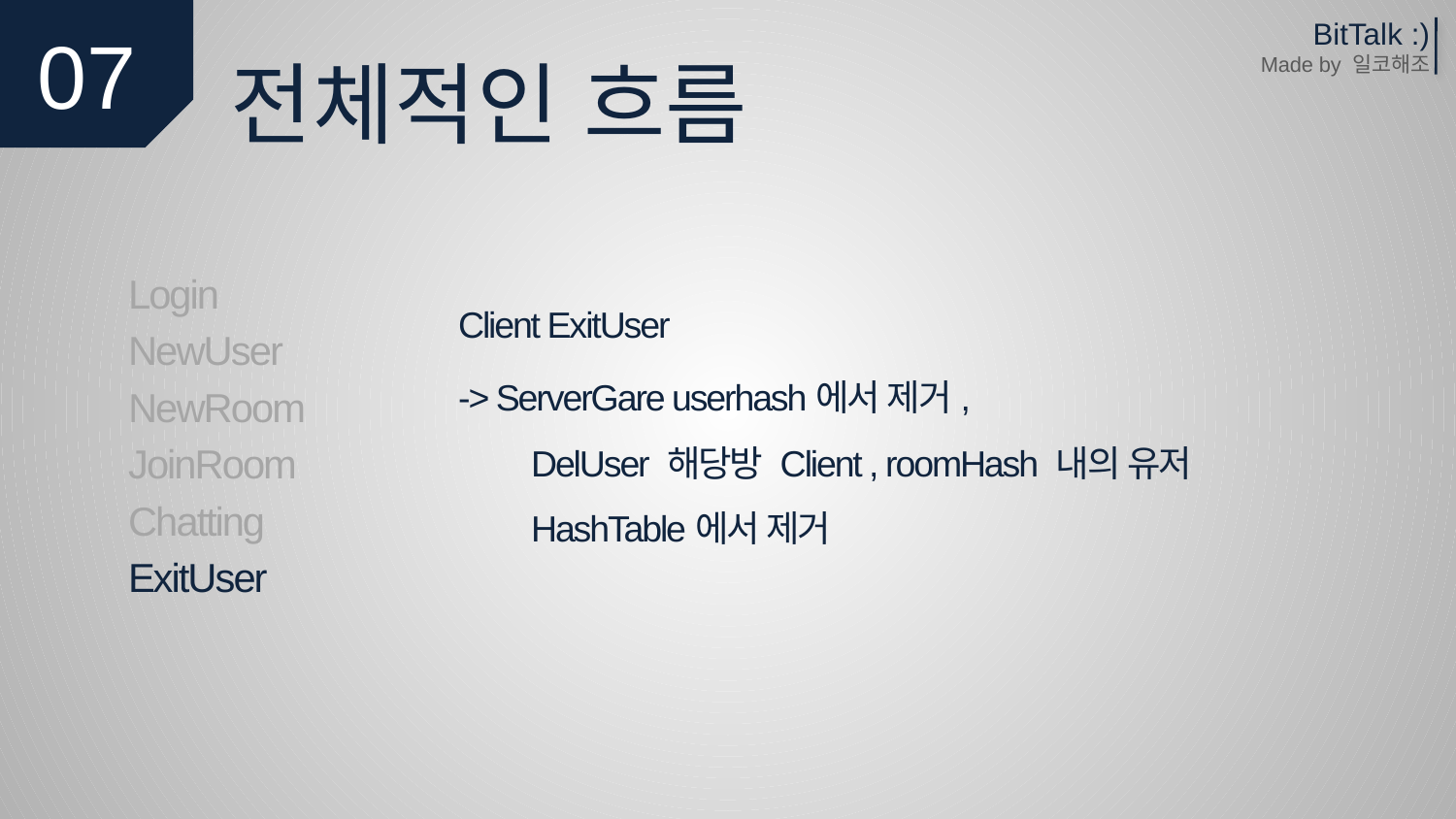

07
BitTalk :)
Made by 일코해조
전체적인 흐름

Login
NewUser
NewRoom
JoinRoom
Chatting
ExitUser
Client ExitUser
-> ServerGare userhash에서 제거,
DelUser 해당방 Client , roomHash 내의 유저 HashTable에서 제거